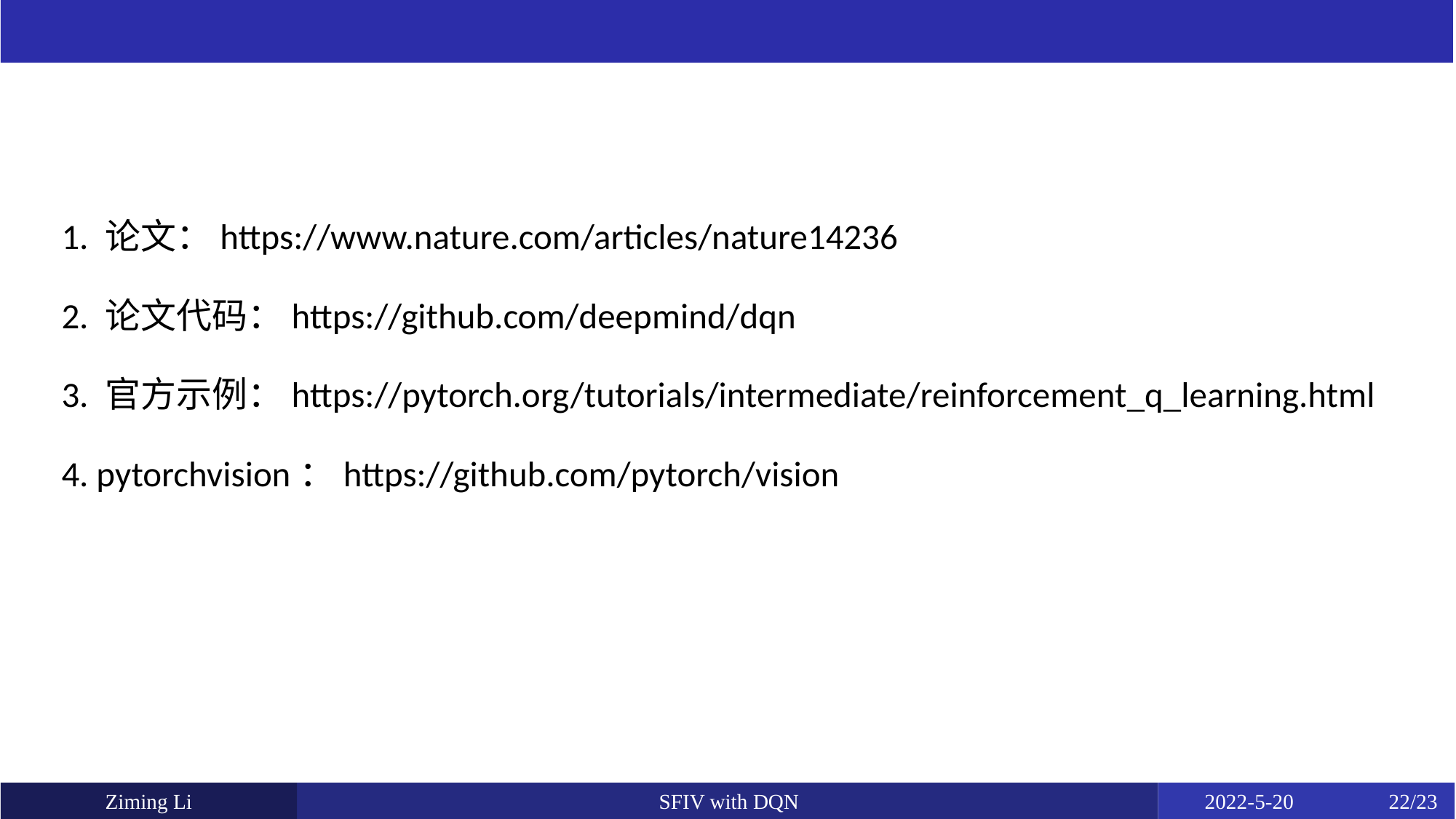

1. 论文：https://www.nature.com/articles/nature14236
2. 论文代码：https://github.com/deepmind/dqn
3. 官方示例：https://pytorch.org/tutorials/intermediate/reinforcement_q_learning.html
4. pytorchvision：https://github.com/pytorch/vision
SFIV with DQN

Ziming Li

2022-5-20                  22/23